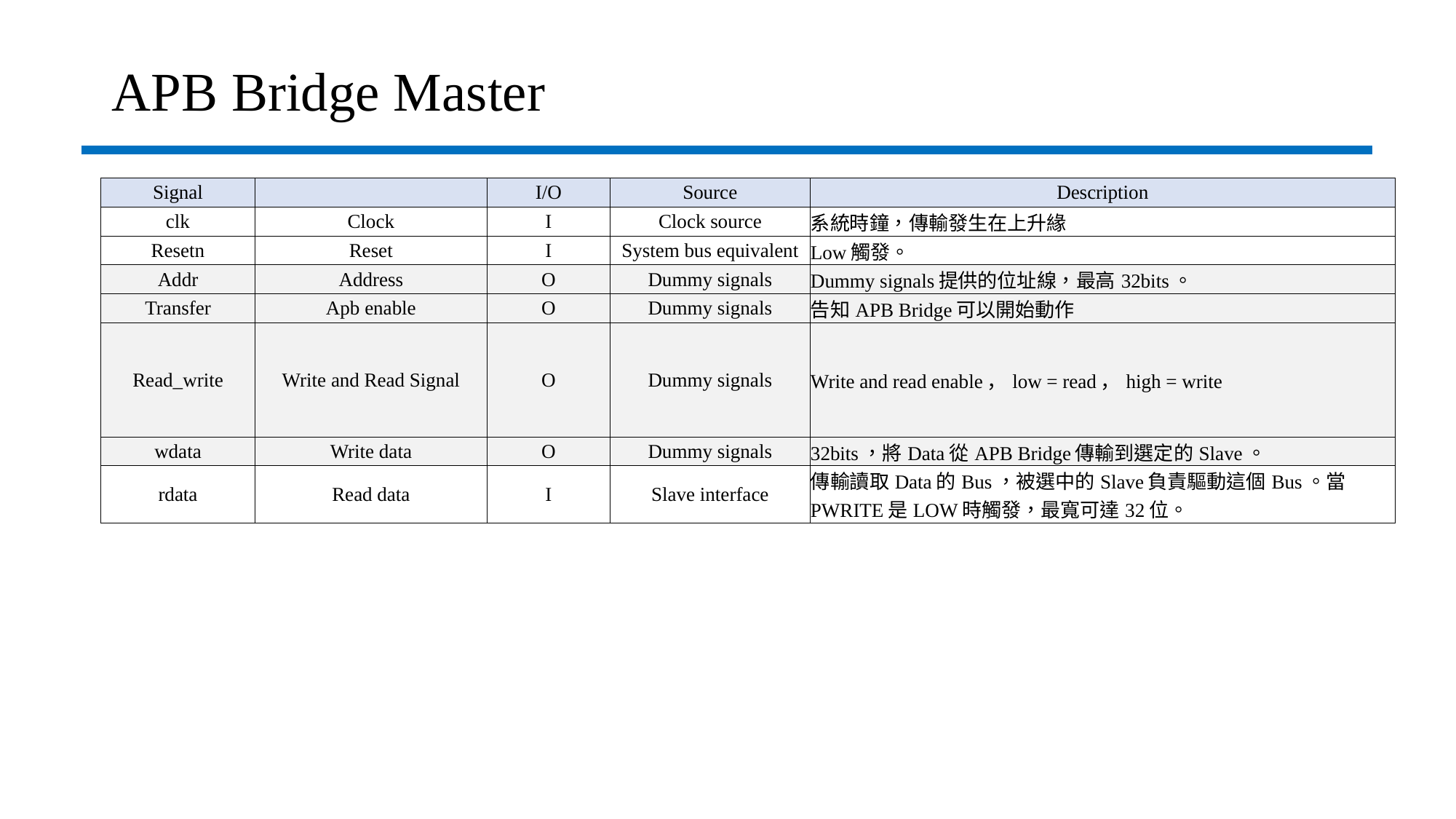

# APB Bridge Master

| Signal |  | I/O | Source | Description |
| --- | --- | --- | --- | --- |
| clk | Clock | I | Clock source | 系統時鐘，傳輸發生在上升緣 |
| Resetn | Reset | I | System bus equivalent | Low觸發。 |
| Addr | Address | O | Dummy signals | Dummy signals提供的位址線，最高32bits。 |
| Transfer | Apb enable | O | Dummy signals | 告知APB Bridge可以開始動作 |
| Read\_write | Write and Read Signal | O | Dummy signals | Write and read enable，low = read，high = write |
| wdata | Write data | O | Dummy signals | 32bits，將Data從APB Bridge傳輸到選定的Slave。 |
| rdata | Read data | I | Slave interface | 傳輸讀取Data的Bus，被選中的Slave負責驅動這個Bus。當PWRITE是LOW時觸發，最寬可達32位。 |